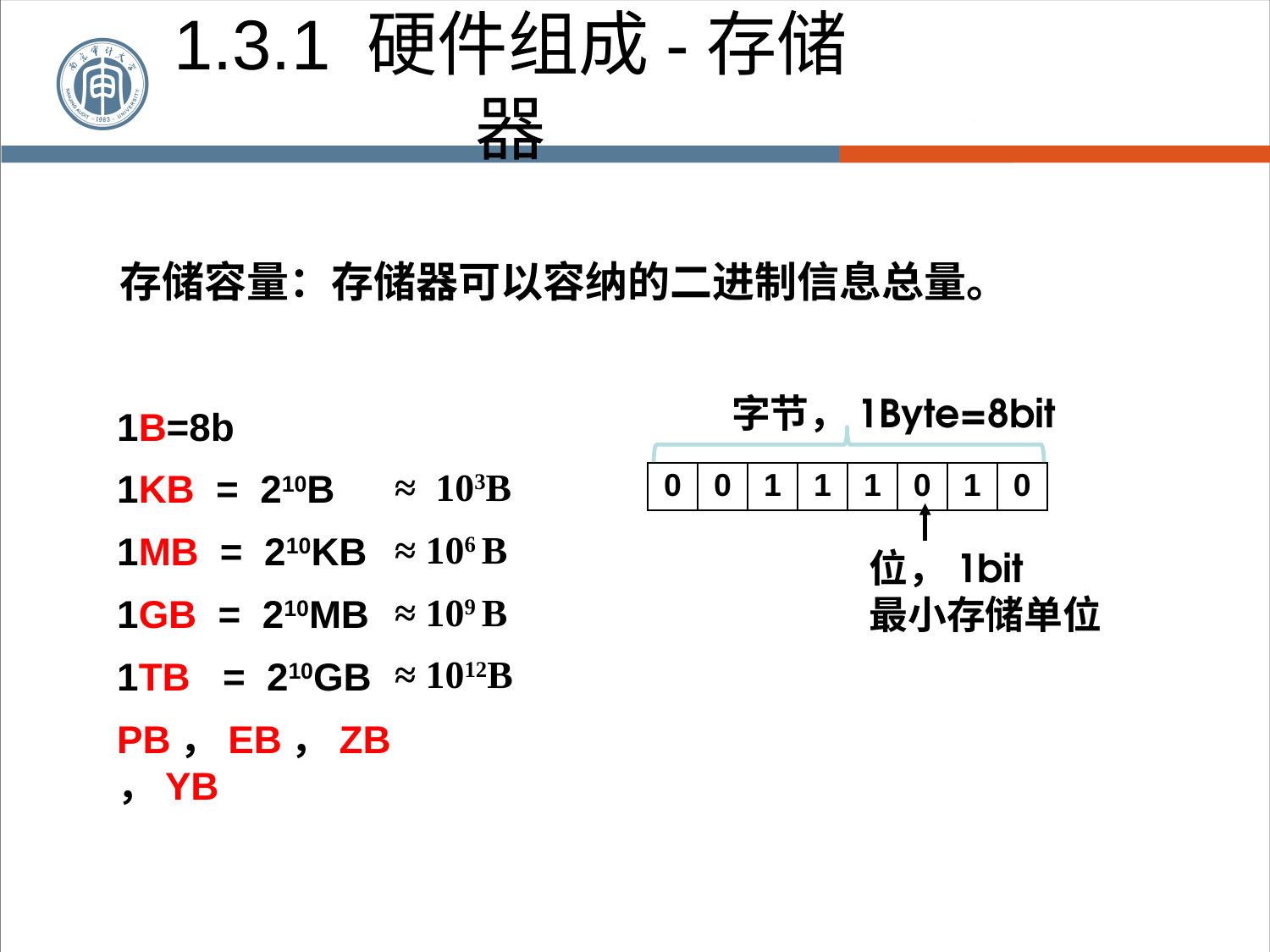

1.3.1 硬件组成-存储器
存储容量：存储器可以容纳的二进制信息总量。

字节，1Byte=8bit
1B=8b
1KB  =  210B
1MB  =  210KB
1GB  =  210MB
1TB   =  210GB
PB，EB，ZB，YB
≈  103B
≈ 106 B
≈ 109 B
≈ 1012B
| 0 | 0 | 1 | 1 | 1 | 0 | 1 | 0 |
| --- | --- | --- | --- | --- | --- | --- | --- |
位，1bit
最小存储单位